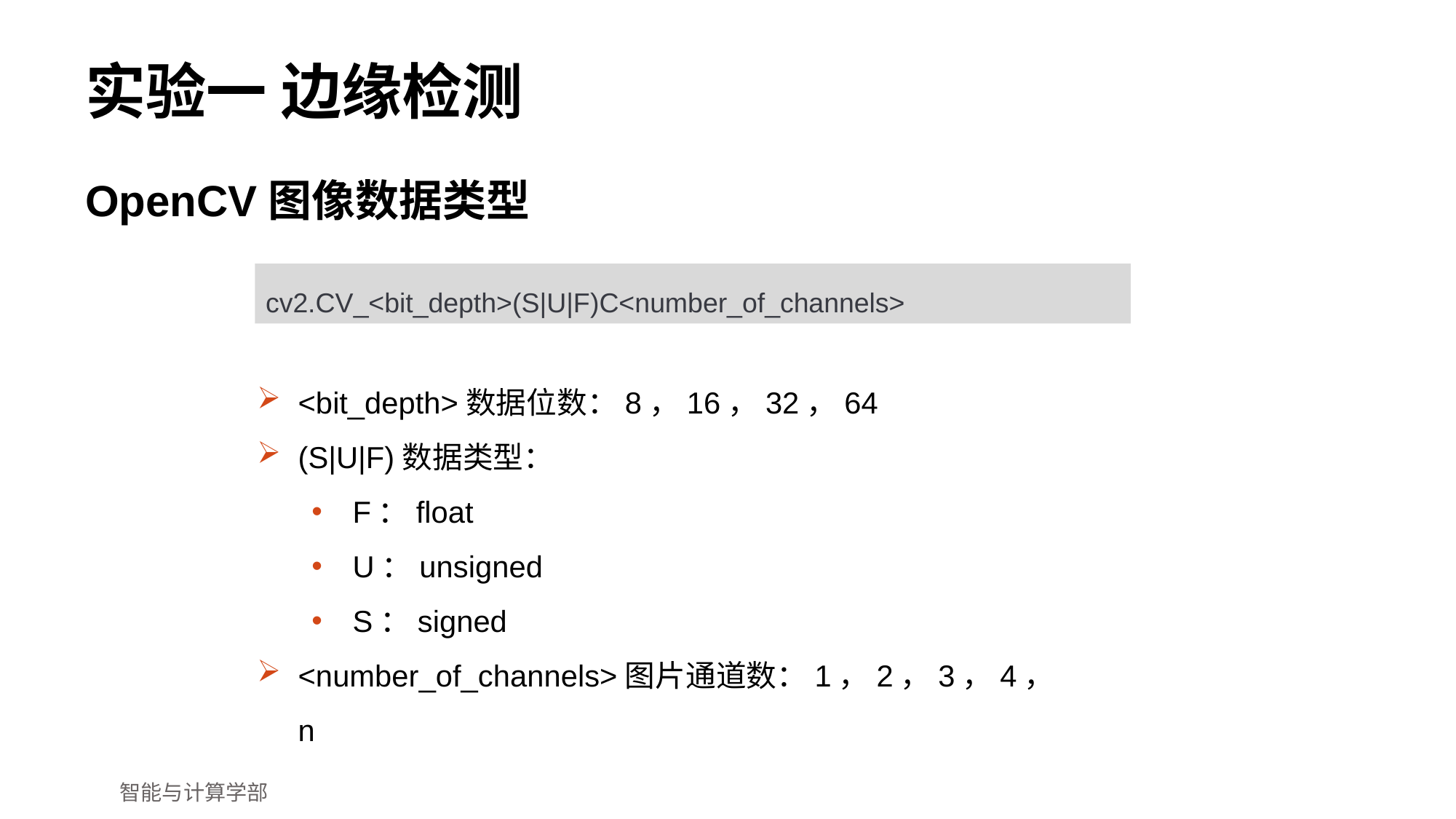

# 实验一 边缘检测
OpenCV图像数据类型
cv2.CV_<bit_depth>(S|U|F)C<number_of_channels>
<bit_depth>数据位数：8，16，32，64
(S|U|F)数据类型：
F：float
U：unsigned
S：signed
<number_of_channels>图片通道数：1，2，3，4，n

6
智能与计算学部